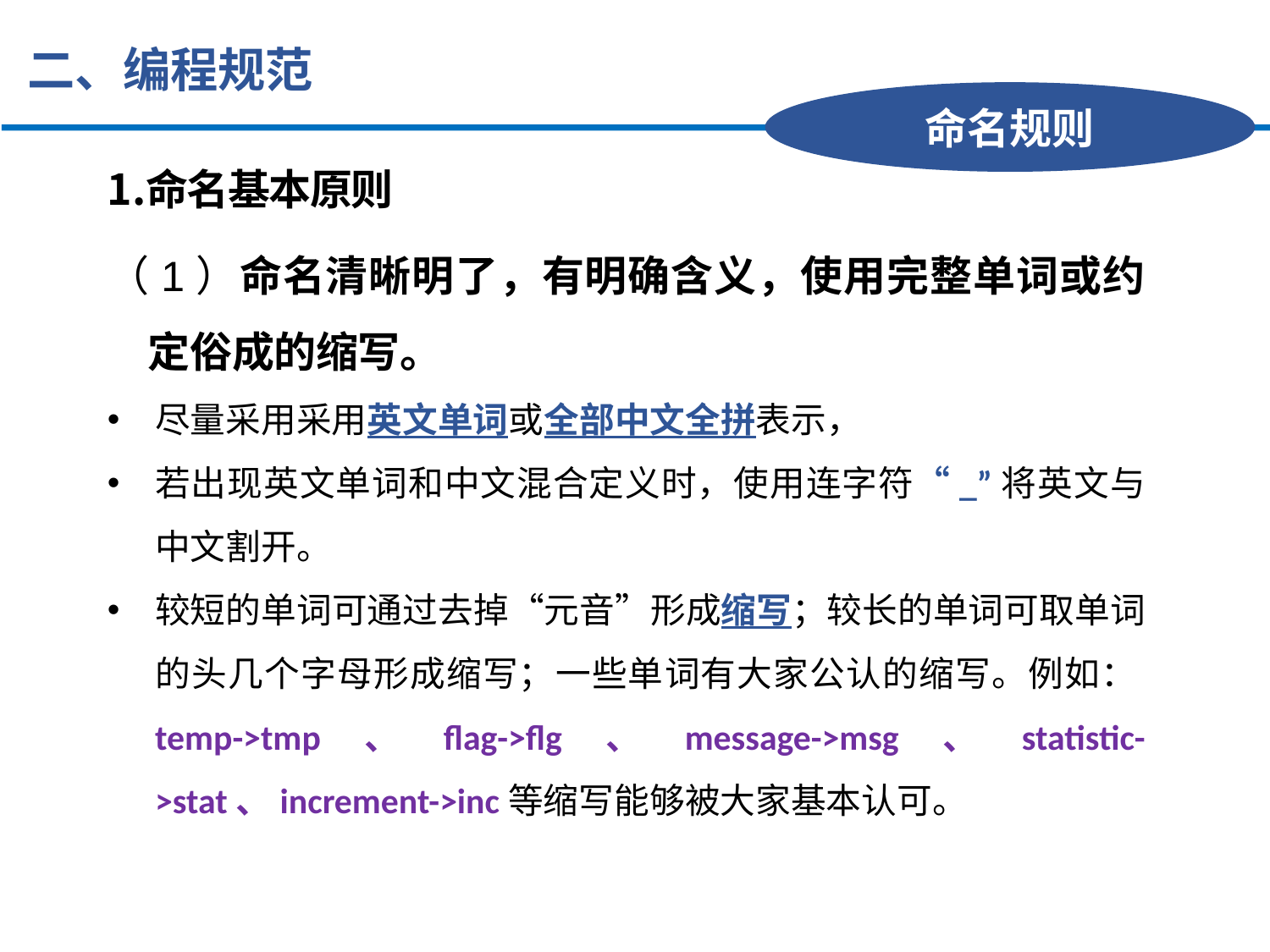

二、编程规范
命名规则

命名基本原则
（1）命名清晰明了，有明确含义，使用完整单词或约定俗成的缩写。
尽量采用采用英文单词或全部中文全拼表示，
若出现英文单词和中文混合定义时，使用连字符“_”将英文与中文割开。
较短的单词可通过去掉“元音”形成缩写；较长的单词可取单词的头几个字母形成缩写；一些单词有大家公认的缩写。例如：temp->tmp、flag->flg、message->msg、statistic->stat、increment->inc等缩写能够被大家基本认可。